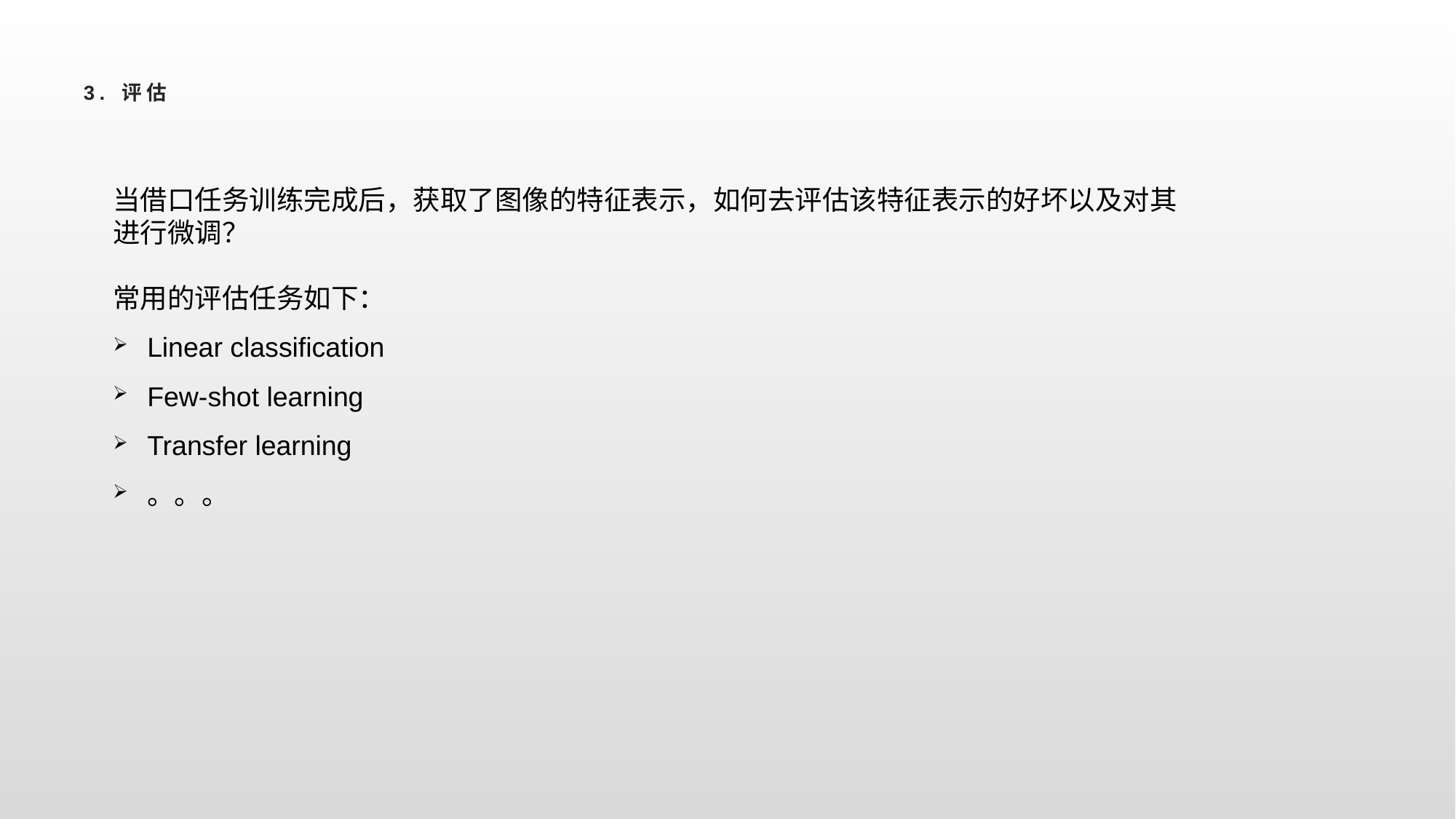

# 3. 评估
当借口任务训练完成后，获取了图像的特征表示，如何去评估该特征表示的好坏以及对其进行微调？

常用的评估任务如下：
Linear classification
Few-shot learning
Transfer learning
。。。